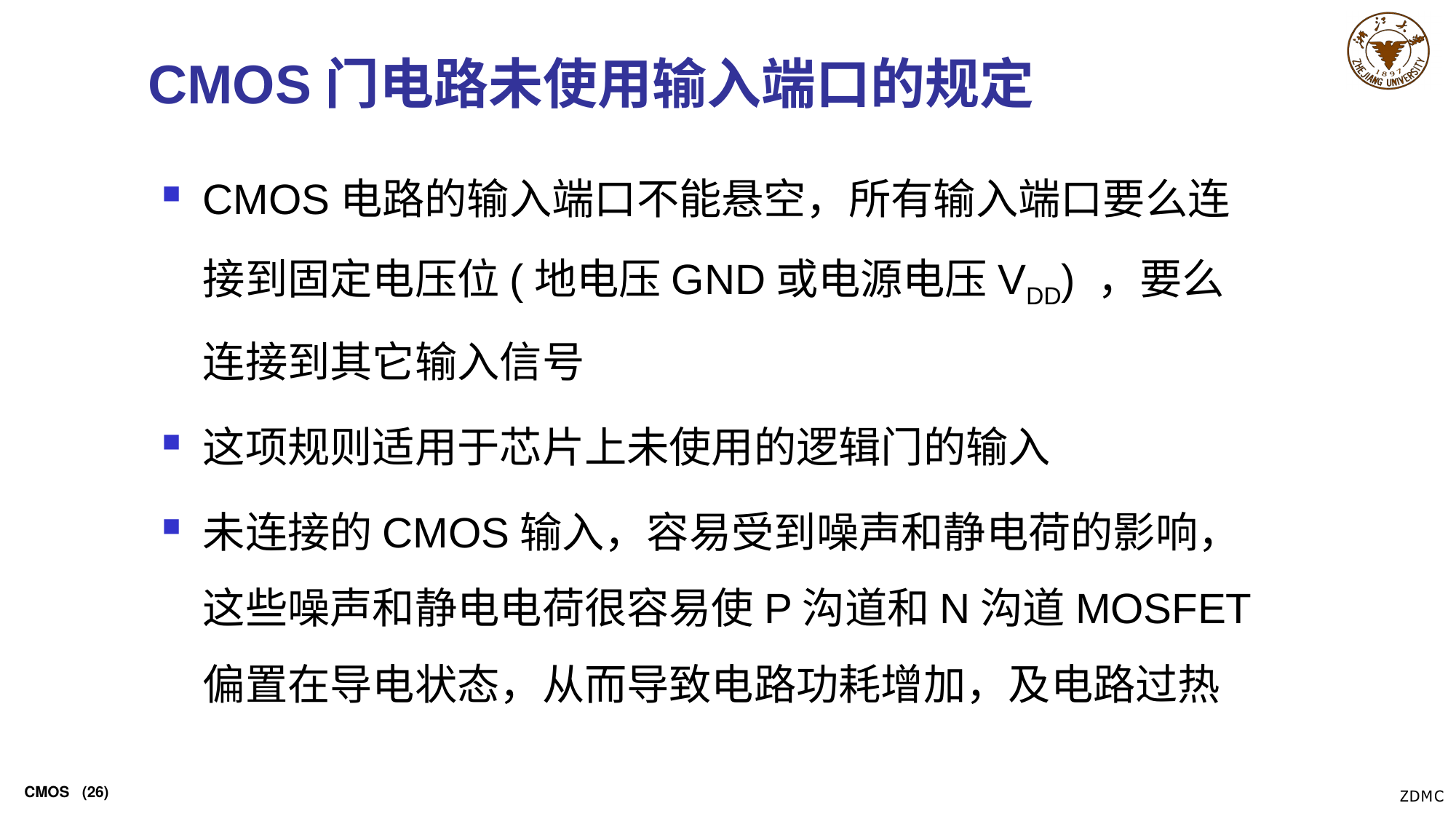

# CMOS门电路未使用输入端口的规定
CMOS电路的输入端口不能悬空，所有输入端口要么连接到固定电压位(地电压GND或电源电压VDD) ，要么连接到其它输入信号
这项规则适用于芯片上未使用的逻辑门的输入
未连接的CMOS输入，容易受到噪声和静电荷的影响，这些噪声和静电电荷很容易使P沟道和N沟道MOSFET偏置在导电状态，从而导致电路功耗增加，及电路过热